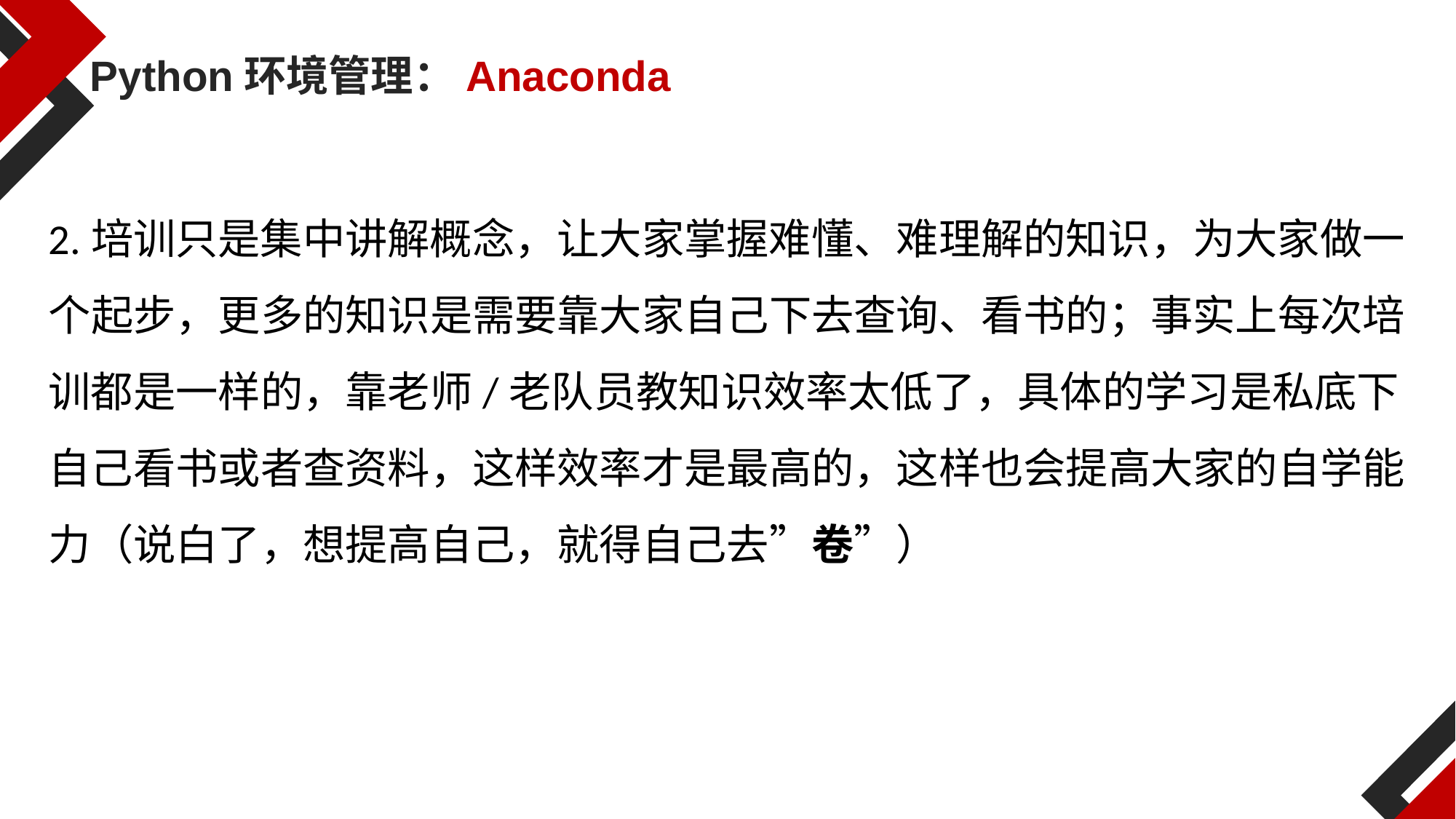

Python环境管理：Anaconda
2.培训只是集中讲解概念，让大家掌握难懂、难理解的知识，为大家做一个起步，更多的知识是需要靠大家自己下去查询、看书的；事实上每次培训都是一样的，靠老师/老队员教知识效率太低了，具体的学习是私底下自己看书或者查资料，这样效率才是最高的，这样也会提高大家的自学能力（说白了，想提高自己，就得自己去”卷”）